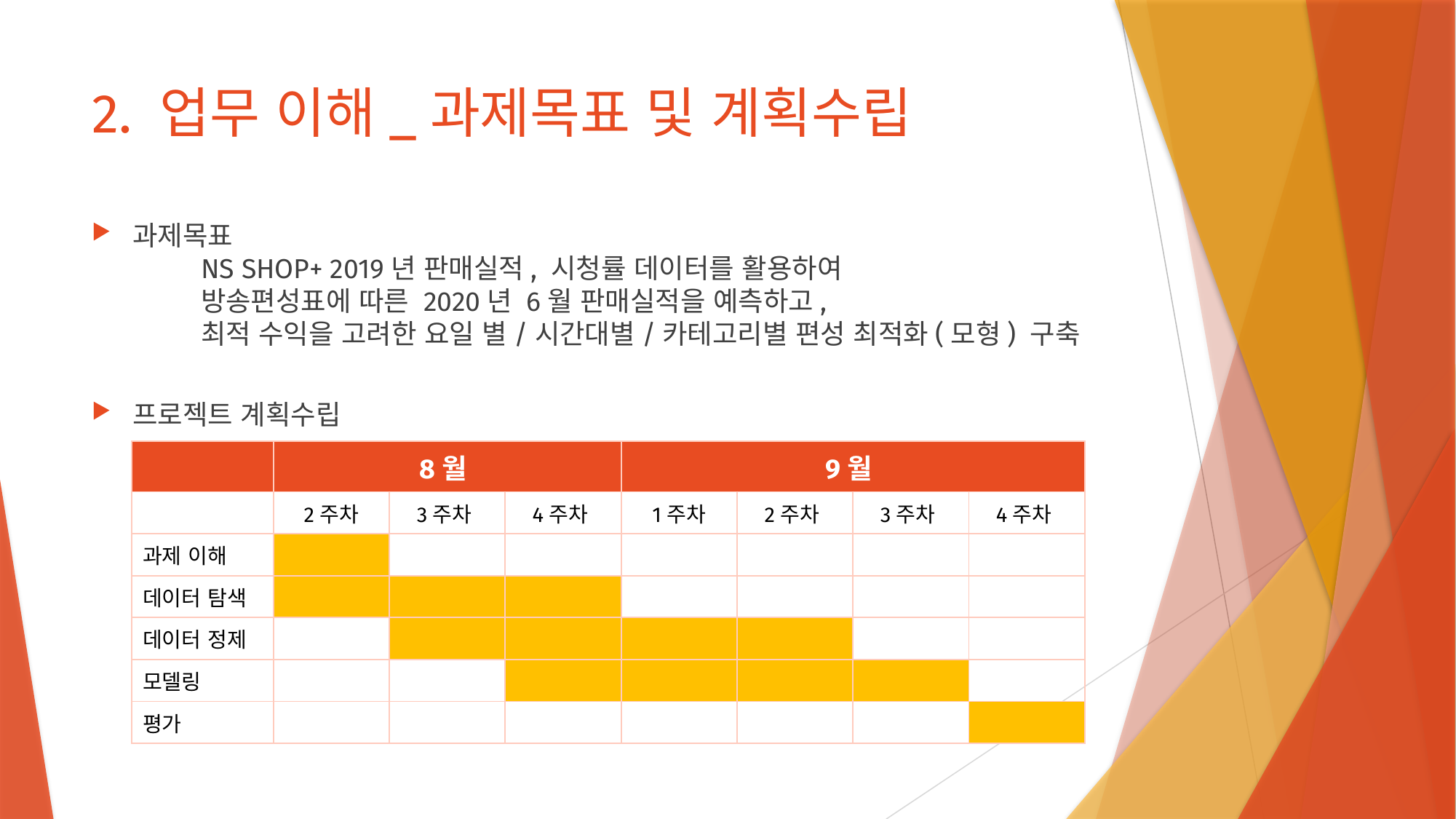

# 2. 업무 이해_과제목표 및 계획수립
과제목표
	NS SHOP+ 2019년 판매실적, 시청률 데이터를 활용하여
	방송편성표에 따른 2020년 6월 판매실적을 예측하고,
	최적 수익을 고려한 요일 별/시간대별/카테고리별 편성 최적화(모형) 구축

프로젝트 계획수립

|  | 8월 |  |  | 9월 |  |  |  |
| --- | --- | --- | --- | --- | --- | --- | --- |
|  | 2주차 | 3주차 | 4주차 | 1주차 | 2주차 | 3주차 | 4주차 |
| 과제 이해 |  |  |  |  |  |  |  |
| 데이터 탐색 |  |  |  |  |  |  |  |
| 데이터 정제 |  |  |  |  |  |  |  |
| 모델링 |  |  |  |  |  |  |  |
| 평가 |  |  |  |  |  |  |  |